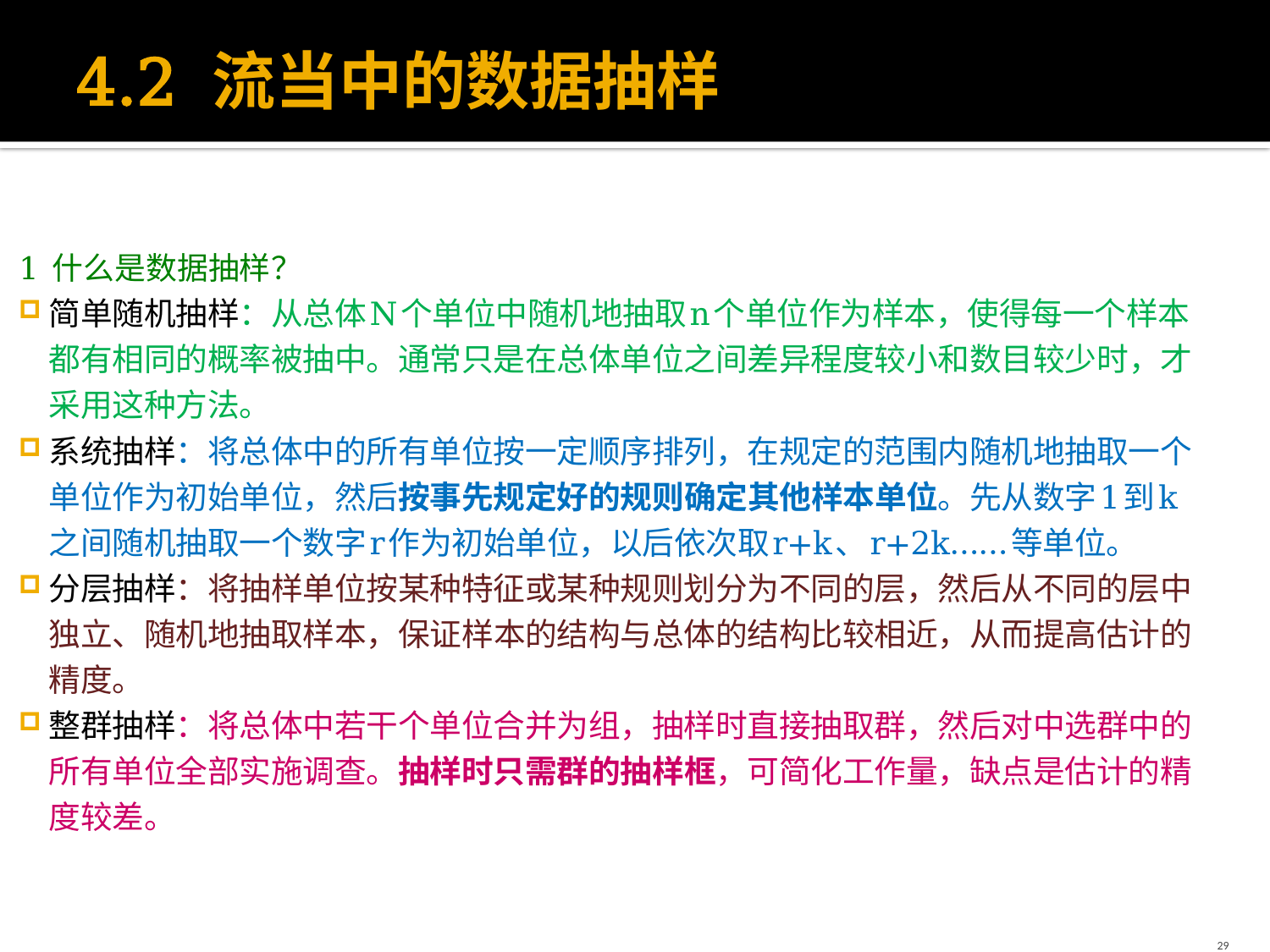

# 4.2 流当中的数据抽样
1 什么是数据抽样？
简单随机抽样：从总体N个单位中随机地抽取n个单位作为样本，使得每一个样本都有相同的概率被抽中。通常只是在总体单位之间差异程度较小和数目较少时，才采用这种方法。
系统抽样：将总体中的所有单位按一定顺序排列，在规定的范围内随机地抽取一个单位作为初始单位，然后按事先规定好的规则确定其他样本单位。先从数字1到k之间随机抽取一个数字r作为初始单位，以后依次取r+k、r+2k……等单位。
分层抽样：将抽样单位按某种特征或某种规则划分为不同的层，然后从不同的层中独立、随机地抽取样本，保证样本的结构与总体的结构比较相近，从而提高估计的精度。
整群抽样：将总体中若干个单位合并为组，抽样时直接抽取群，然后对中选群中的所有单位全部实施调查。抽样时只需群的抽样框，可简化工作量，缺点是估计的精度较差。
29